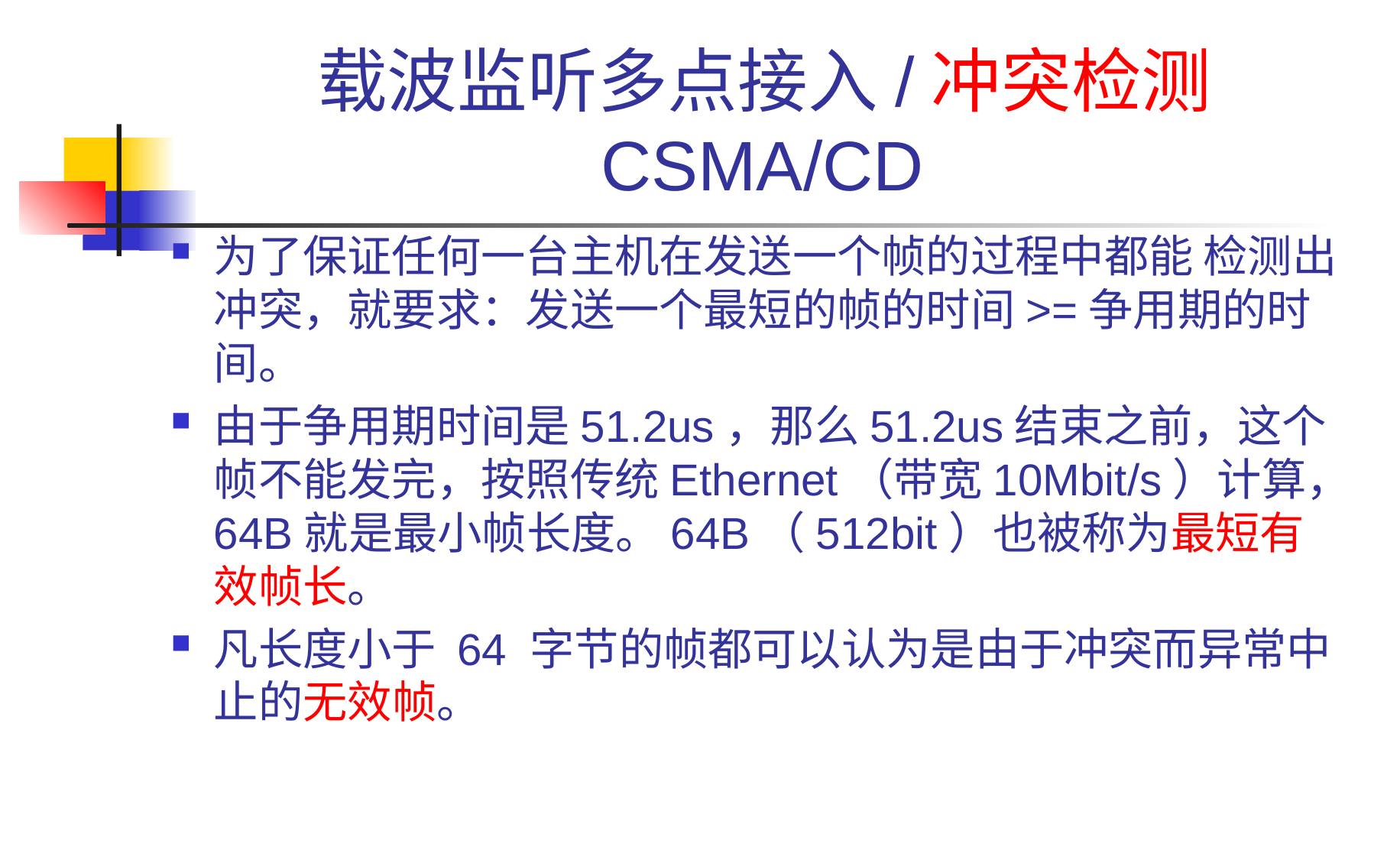

# 载波监听多点接入/冲突检测  CSMA/CD
为了保证任何一台主机在发送一个帧的过程中都能 检测出冲突，就要求：发送一个最短的帧的时间>=争用期的时间。
由于争用期时间是51.2us，那么51.2us结束之前，这个帧不能发完，按照传统Ethernet（带宽10Mbit/s）计算，64B就是最小帧长度。64B（512bit）也被称为最短有效帧长。
凡长度小于 64 字节的帧都可以认为是由于冲突而异常中止的无效帧。